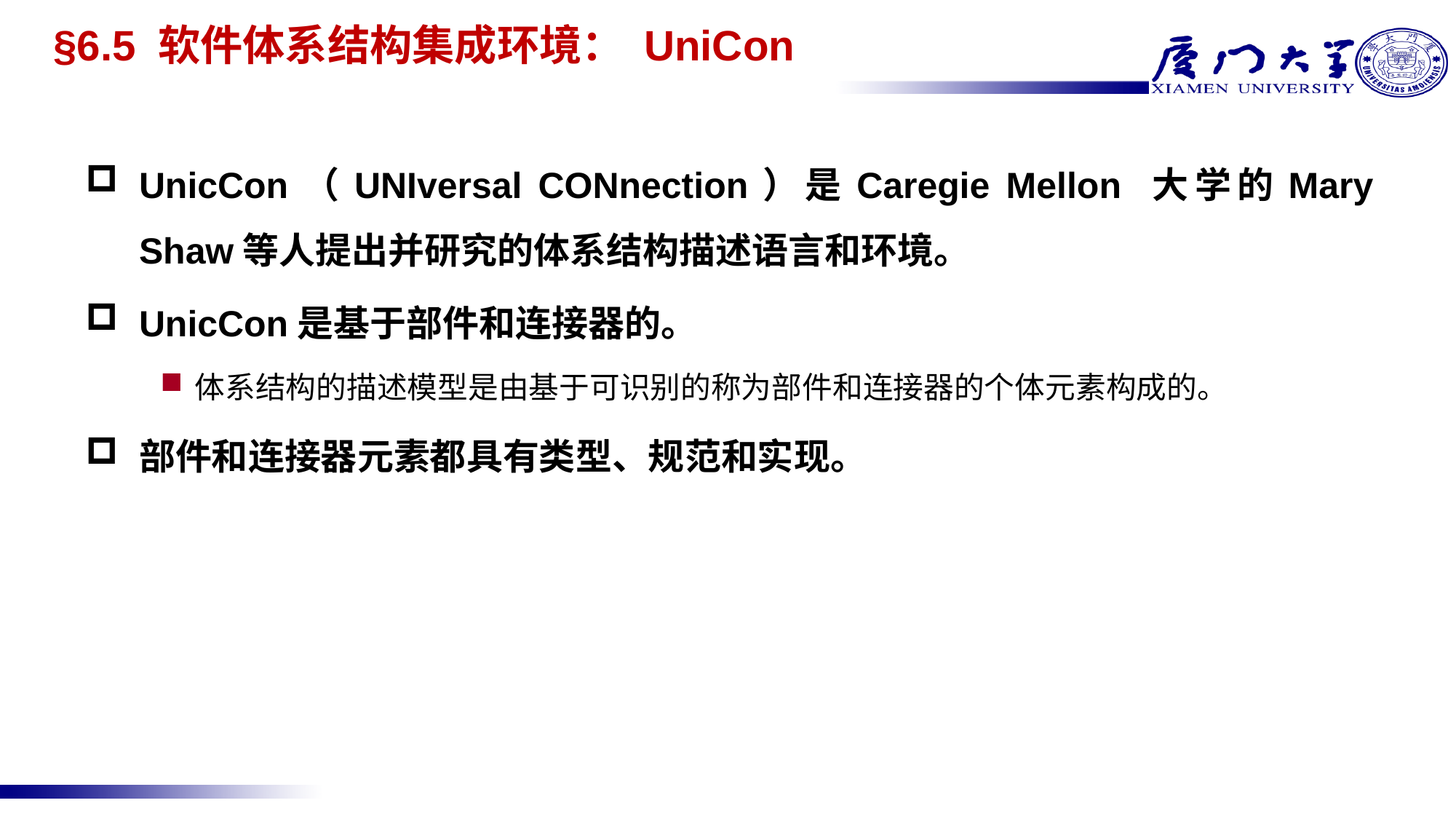

# §6.5 软件体系结构集成环境： UniCon
UnicCon（UNIversal CONnection）是Caregie Mellon 大学的Mary Shaw等人提出并研究的体系结构描述语言和环境。
UnicCon是基于部件和连接器的。
体系结构的描述模型是由基于可识别的称为部件和连接器的个体元素构成的。
部件和连接器元素都具有类型、规范和实现。